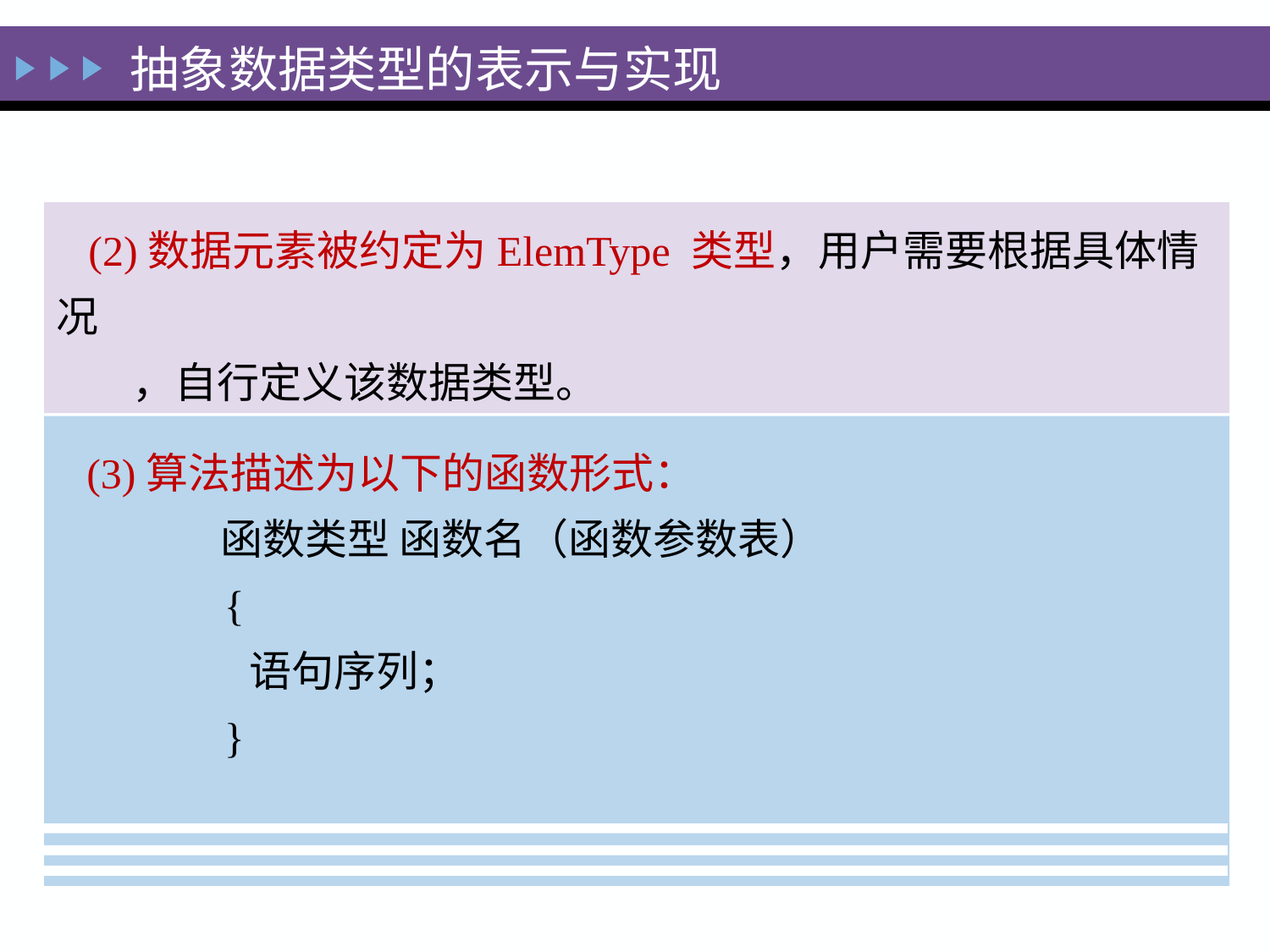

# 抽象数据类型的表示与实现
   (2)数据元素被约定为ElemType 类型，用户需要根据具体情况
        ，自行定义该数据类型。

(3)算法描述为以下的函数形式：
             函数类型 函数名（函数参数表）
             {
                语句序列；
             }